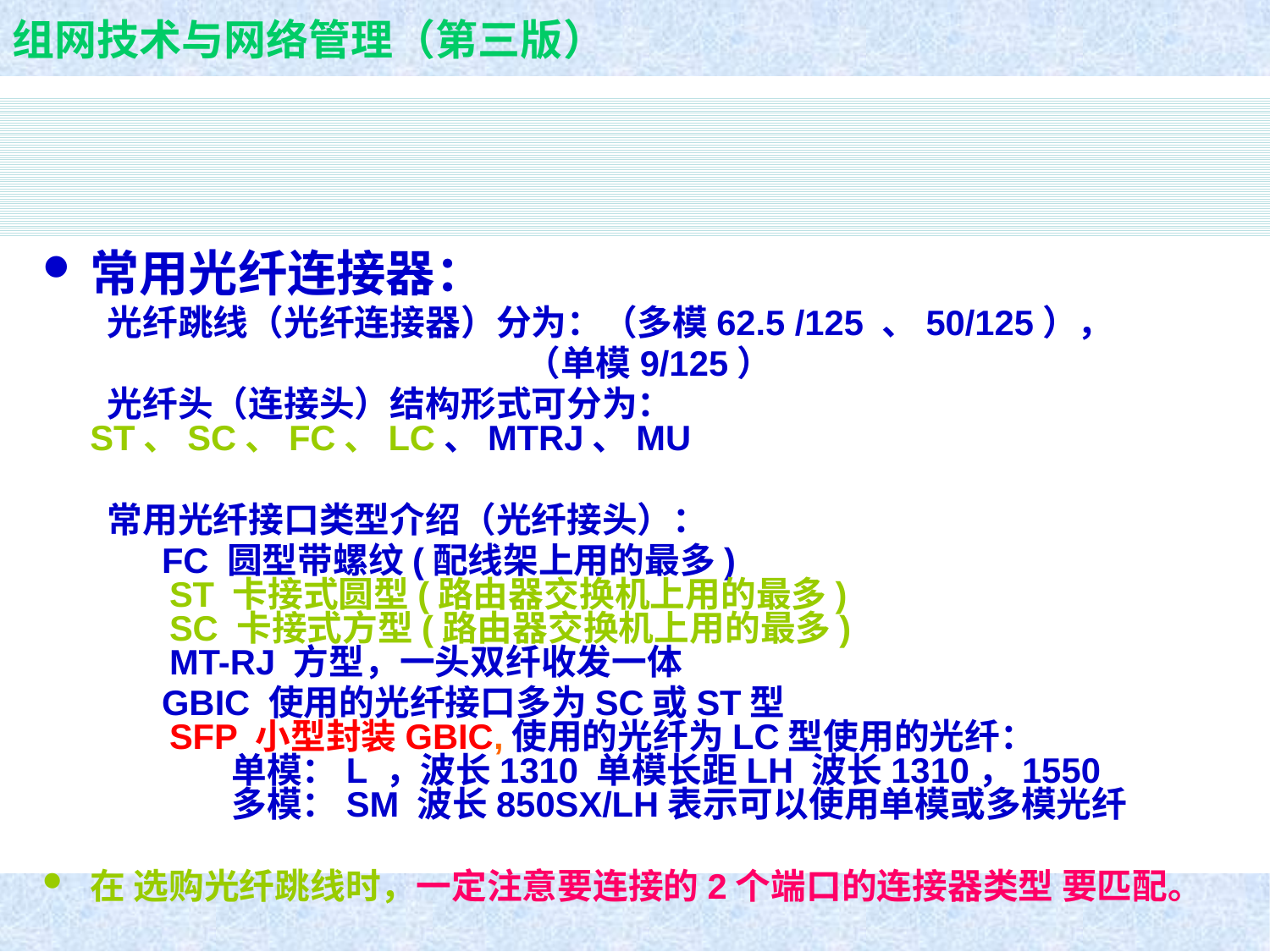

常用光纤连接器：
       光纤跳线（光纤连接器）分为：（多模62.5 /125 、50/125），
                                                           （单模9/125）
       光纤头（连接头）结构形式可分为：ST、SC、FC、LC、MTRJ、MU

       常用光纤接口类型介绍（光纤接头）：
　　     FC 圆型带螺纹(配线架上用的最多)
　　ST 卡接式圆型(路由器交换机上用的最多)
　　SC 卡接式方型(路由器交换机上用的最多)
　　MT-RJ 方型，一头双纤收发一体
　　     GBIC 使用的光纤接口多为SC或ST型
　　SFP 小型封装GBIC,使用的光纤为LC型使用的光纤：
　　　　单模：L ，波长1310 单模长距LH 波长1310，1550
　　　　多模：SM 波长850SX/LH表示可以使用单模或多模光纤

在 选购光纤跳线时，一定注意要连接的2个端口的连接器类型 要匹配。